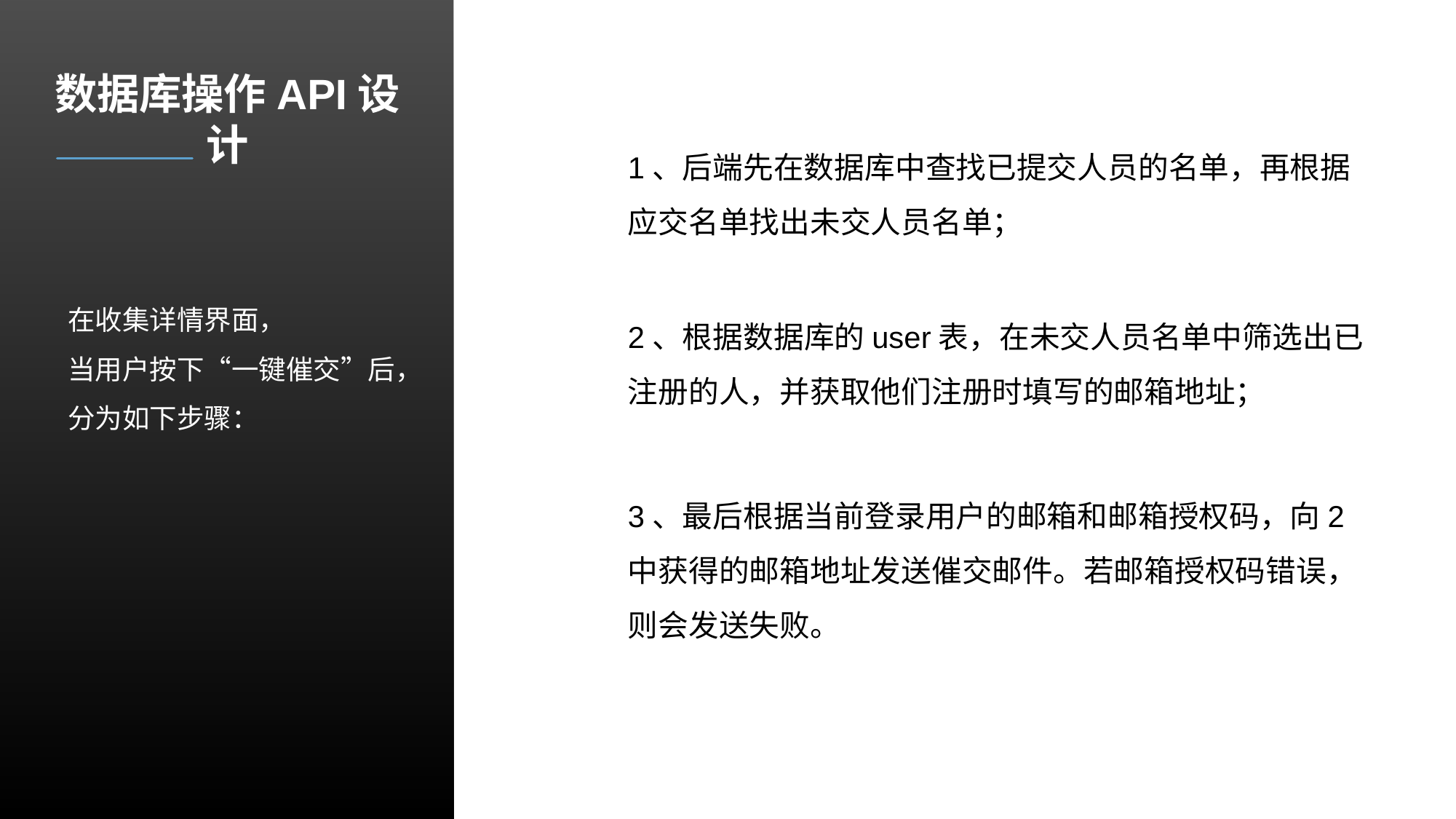

数据库操作API设计
1、后端先在数据库中查找已提交人员的名单，再根据应交名单找出未交人员名单；
在收集详情界面，
当用户按下“一键催交”后，
分为如下步骤：
2、根据数据库的user表，在未交人员名单中筛选出已注册的人，并获取他们注册时填写的邮箱地址；
3、最后根据当前登录用户的邮箱和邮箱授权码，向2中获得的邮箱地址发送催交邮件。若邮箱授权码错误，则会发送失败。